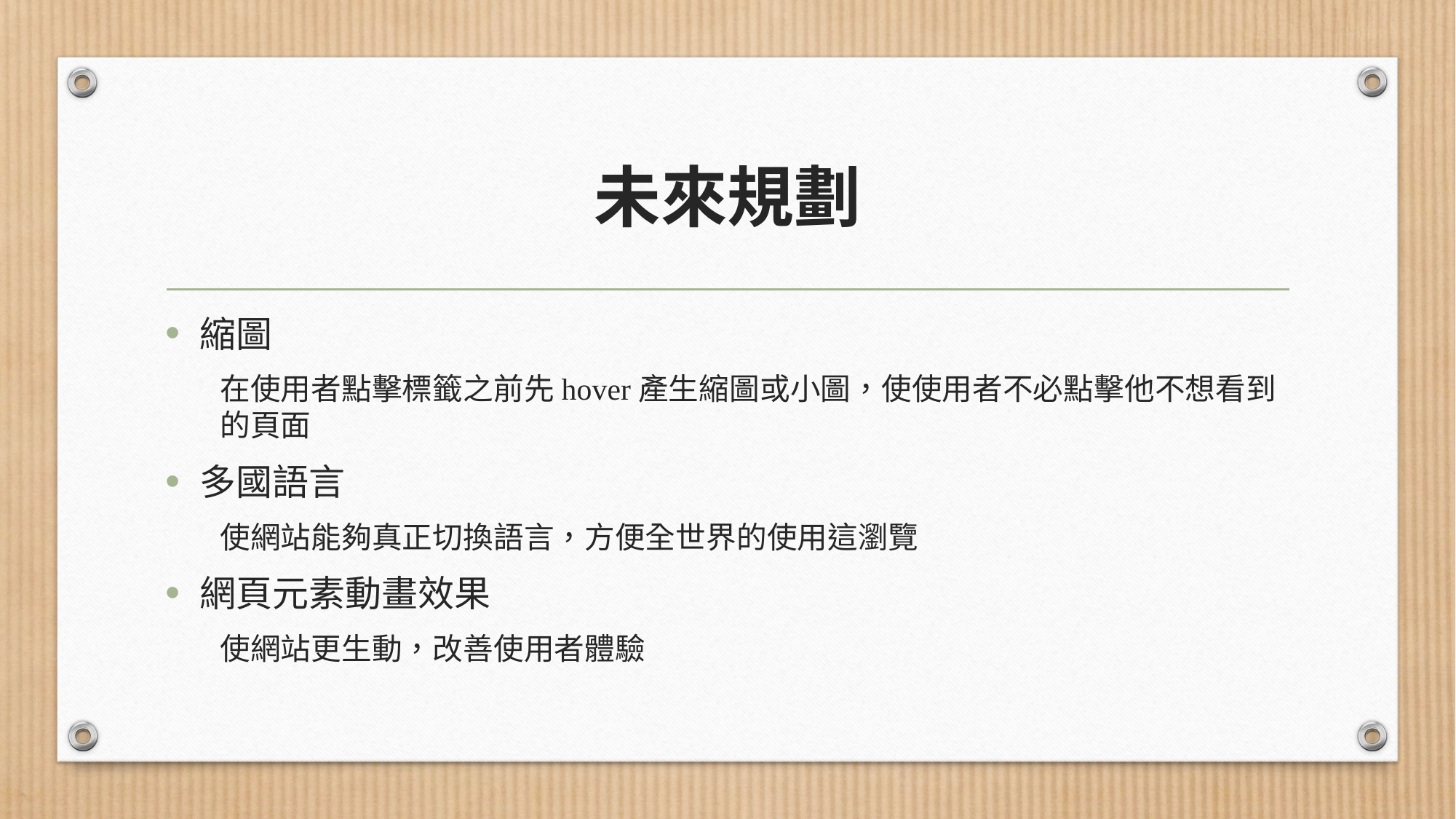

# 未來規劃
縮圖
在使用者點擊標籤之前先hover產生縮圖或小圖，使使用者不必點擊他不想看到的頁面
多國語言
使網站能夠真正切換語言，方便全世界的使用這瀏覽
網頁元素動畫效果
使網站更生動，改善使用者體驗